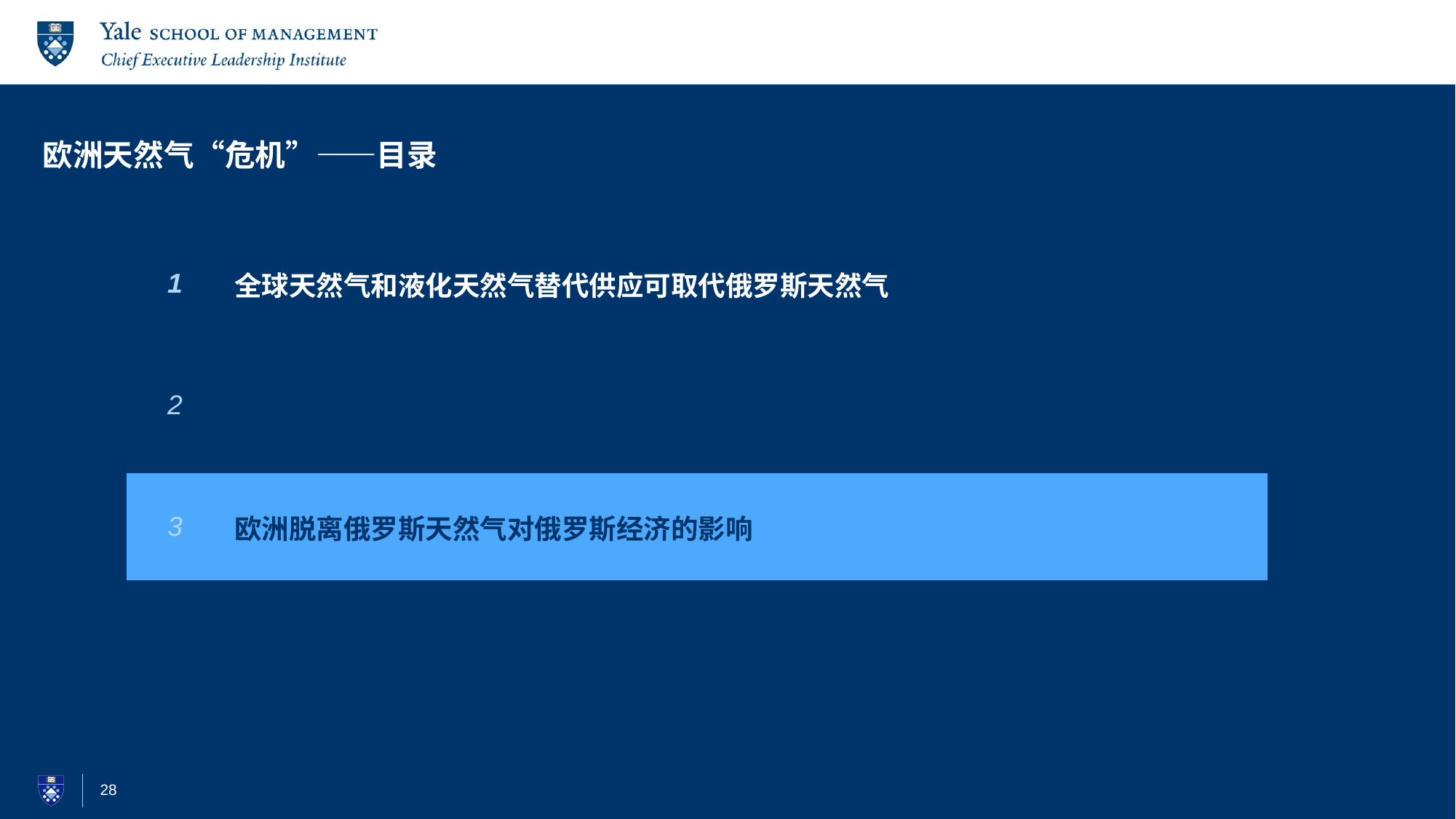

# 欧洲天然气“危机”——目录
| 1 | 全球天然气和液化天然气替代供应可取代俄罗斯天然气 |
| --- | --- |
| 2 | 欧洲脱离俄罗斯天然气对欧洲经济的影响 |
| 3 | 欧洲脱离俄罗斯天然气对俄罗斯经济的影响 |
28